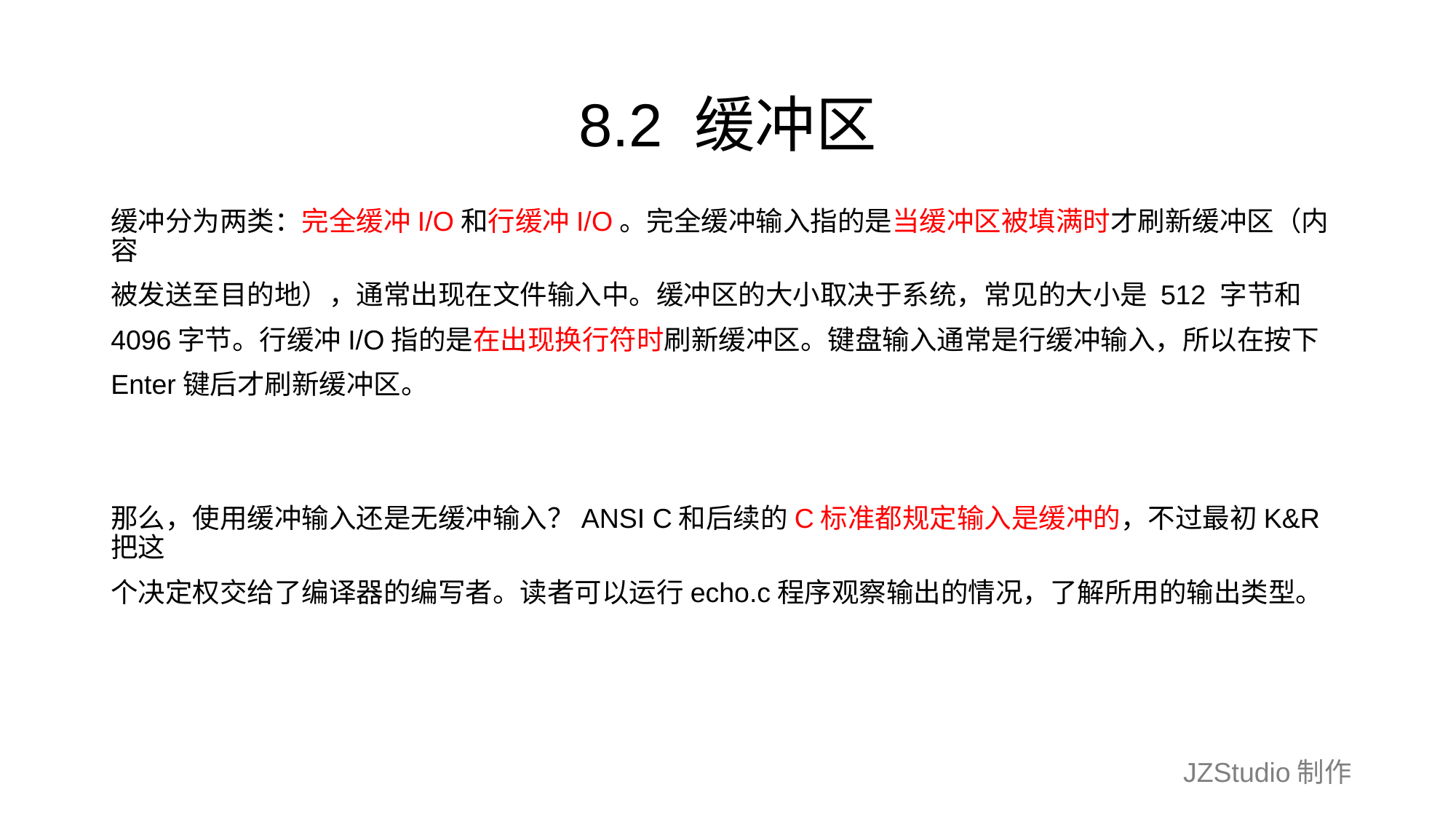

# 8.2 缓冲区
缓冲分为两类：完全缓冲I/O和行缓冲I/O。完全缓冲输入指的是当缓冲区被填满时才刷新缓冲区（内容
被发送至目的地），通常出现在文件输入中。缓冲区的大小取决于系统，常见的大小是 512 字节和
4096字节。行缓冲I/O指的是在出现换行符时刷新缓冲区。键盘输入通常是行缓冲输入，所以在按下
Enter键后才刷新缓冲区。

那么，使用缓冲输入还是无缓冲输入？ANSI C和后续的C标准都规定输入是缓冲的，不过最初K&R把这
个决定权交给了编译器的编写者。读者可以运行echo.c程序观察输出的情况，了解所用的输出类型。